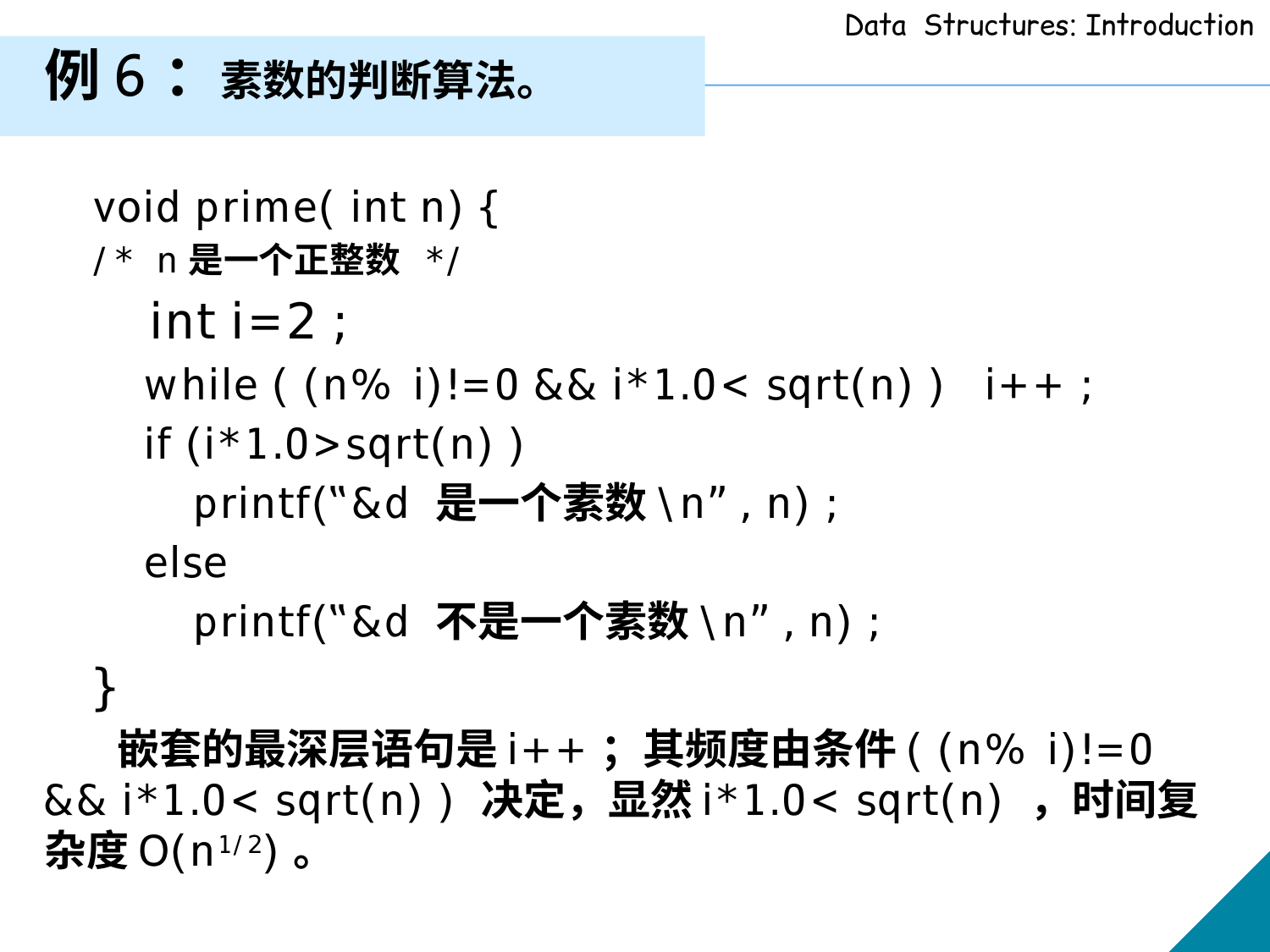

例6：素数的判断算法。

    void prime( int n) {
/*  n是一个正整数  */
    int i=2 ;
while ( (n% i)!=0 && i*1.0< sqrt(n) )   i++ ;
if (i*1.0>sqrt(n) )
printf(“&d 是一个素数\n” , n) ;
else
printf(“&d 不是一个素数\n” , n) ;
}
        嵌套的最深层语句是i++；其频度由条件( (n% i)!=0 && i*1.0< sqrt(n) ) 决定，显然i*1.0< sqrt(n) ，时间复杂度O(n1/2)。